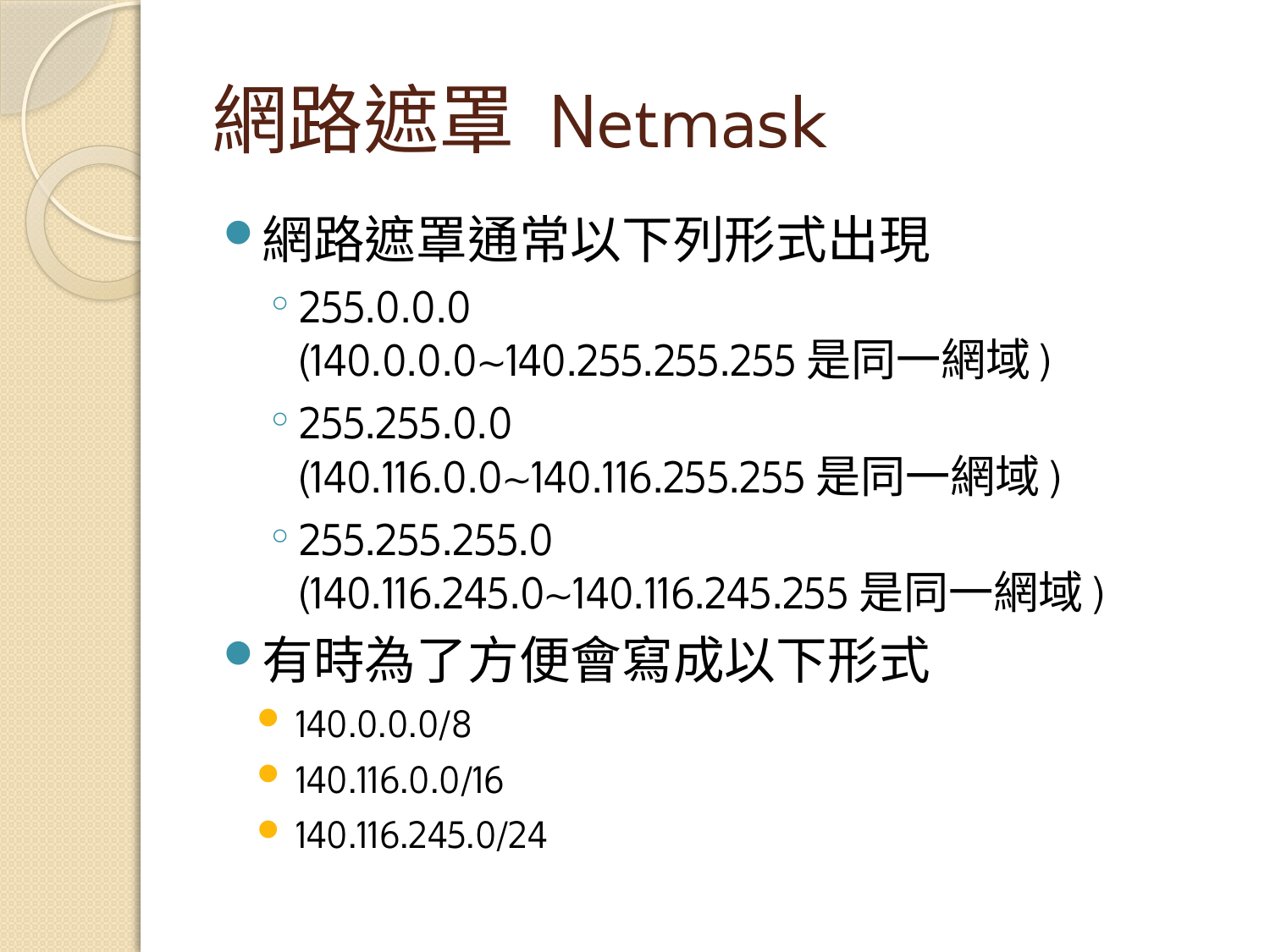

# 網路遮罩 Netmask
網路遮罩通常以下列形式出現
255.0.0.0
(140.0.0.0~140.255.255.255是同一網域)
255.255.0.0
(140.116.0.0~140.116.255.255是同一網域)
255.255.255.0
(140.116.245.0~140.116.245.255是同一網域)
有時為了方便會寫成以下形式
140.0.0.0/8
140.116.0.0/16
140.116.245.0/24